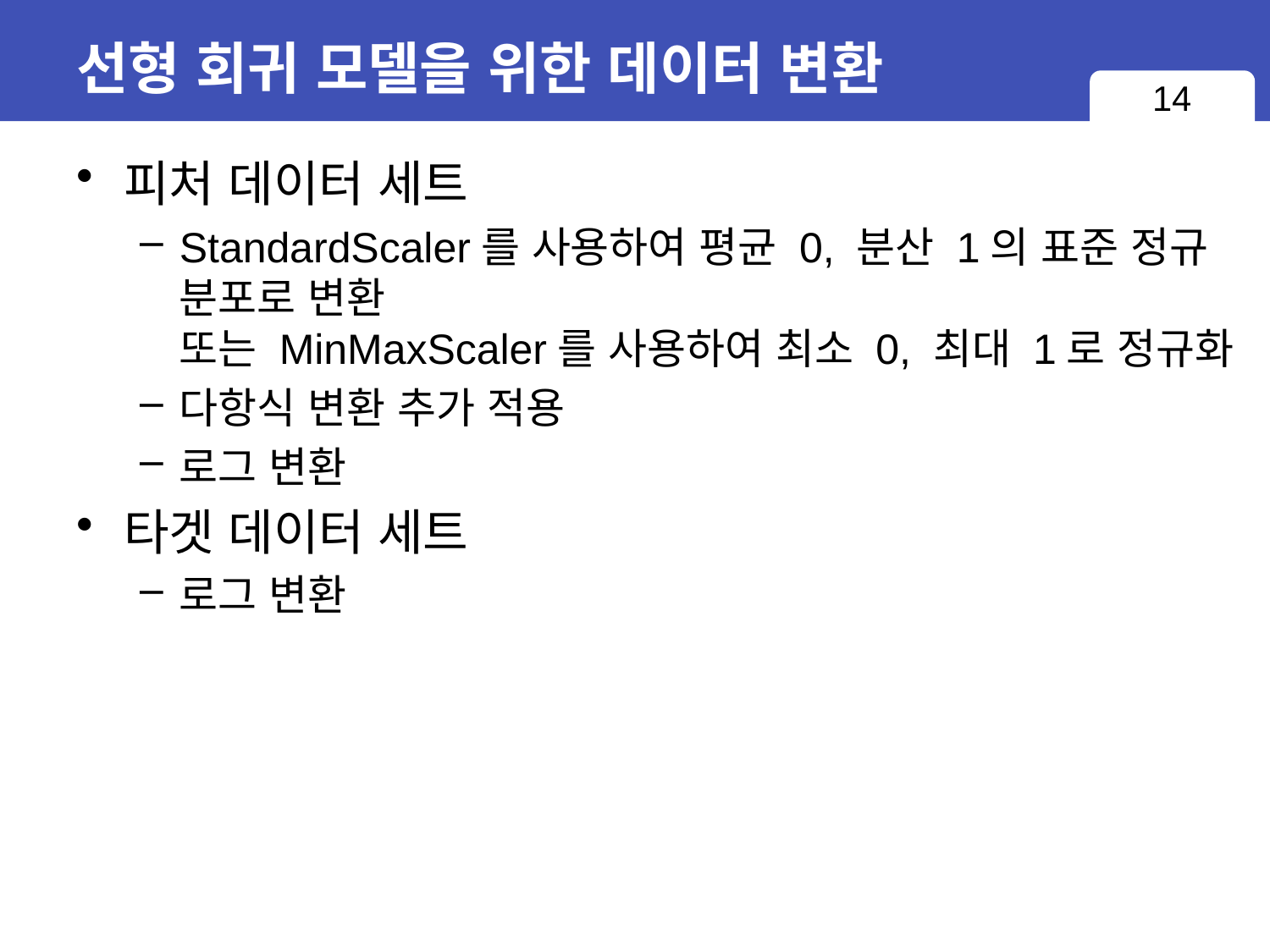

# 선형 회귀 모델을 위한 데이터 변환
14
피처 데이터 세트
StandardScaler를 사용하여 평균 0, 분산 1의 표준 정규 분포로 변환
또는 MinMaxScaler를 사용하여 최소 0, 최대 1로 정규화
다항식 변환 추가 적용
로그 변환
타겟 데이터 세트
로그 변환